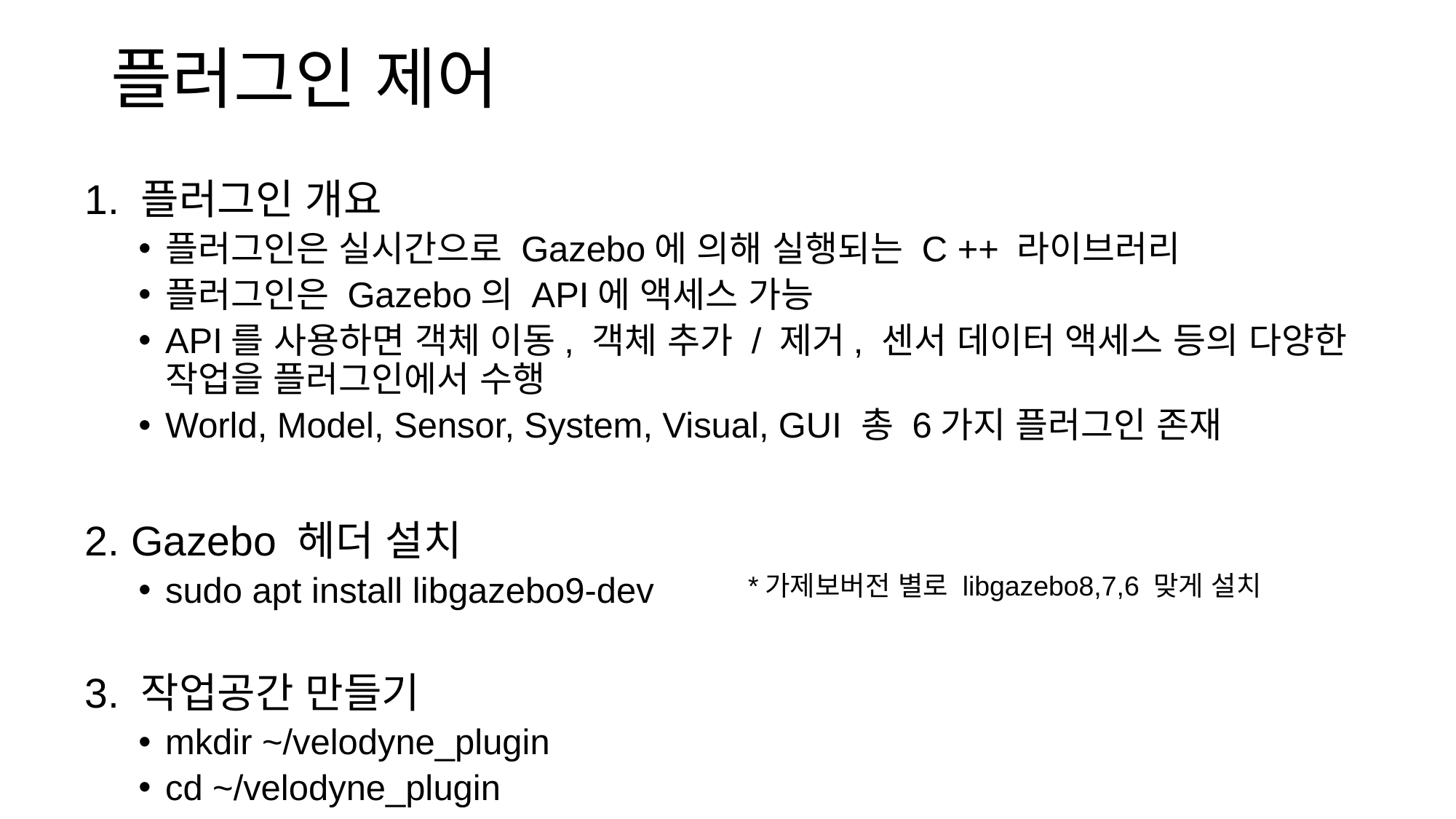

# 플러그인 제어
1. 플러그인 개요
플러그인은 실시간으로 Gazebo에 의해 실행되는 C ++ 라이브러리
플러그인은 Gazebo의 API에 액세스 가능
API를 사용하면 객체 이동, 객체 추가 / 제거, 센서 데이터 액세스 등의 다양한 작업을 플러그인에서 수행
World, Model, Sensor, System, Visual, GUI 총 6가지 플러그인 존재

2. Gazebo 헤더 설치
sudo apt install libgazebo9-dev

3. 작업공간 만들기
mkdir ~/velodyne_plugin
cd ~/velodyne_plugin

*가제보버전 별로 libgazebo8,7,6 맞게 설치